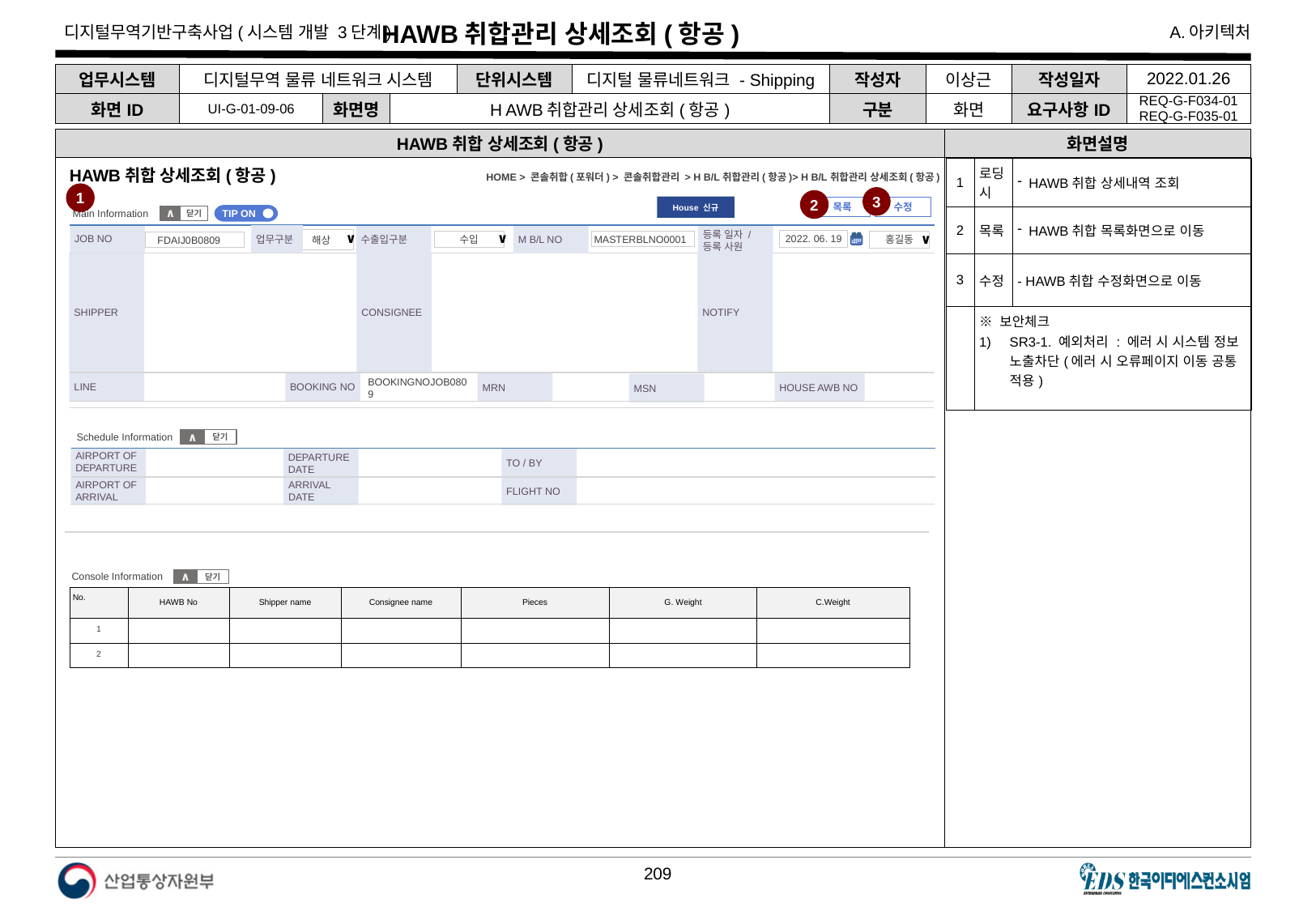

# HAWB취합관리 상세조회(항공)
| 업무시스템 | 디지털무역 물류 네트워크 시스템 |  |  | 단위시스템 | 디지털 물류네트워크 - Shipping | 작성자 | 이상근 | 작성일자 | 2022.01.26 |
| --- | --- | --- | --- | --- | --- | --- | --- | --- | --- |
| 화면ID | UI-G-01-09-06 | 화면명 | H AWB취합관리 상세조회(항공) |  |  | 구분 | 화면 | 요구사항ID | REQ-G-F034-01 REQ-G-F035-01 |
HAWB취합 상세조회(항공)

화면설명

| 1 | 로딩시 | HAWB취합 상세내역 조회 |
| --- | --- | --- |
| 2 | 목록 | HAWB취합 목록화면으로 이동 |
| 3 | 수정 | - HAWB취합 수정화면으로 이동 |
|  | ※ 보안체크 SR3-1. 예외처리 : 에러 시 시스템 정보 노출차단(에러 시 오류페이지 이동 공통 적용) |  |
HOME > 콘솔취합(포워더) > 콘솔취합관리 > H B/L취합관리(항공)> H B/L취합관리 상세조회(항공)
HAWB취합 상세조회(항공)
1
3
2
House 신규
목록
수정
Main Information
닫기
∧
TIP ON

JOB NO
수출입구분
M B/L NO
등록 일자 /
등록 사원
업무구분
해상
∨
2022. 06. 19

수입
∨
MASTERBLNO0001
홍길동
∨
FDAIJ0B0809
CONSIGNEE
SHIPPER
NOTIFY

LINE
BOOKING NO
MRN
HOUSE AWB NO
MSN

BOOKINGNOJOB0809
Schedule Information
닫기
∧
AIRPORT OF
DEPARTURE
TO / BY
DEPARTURE
DATE
ARRIVAL
DATE
AIRPORT OF
ARRIVAL
FLIGHT NO
Console Information
닫기
∧
| No. | HAWB No | Shipper name | Consignee name | Pieces | G. Weight | C.Weight |
| --- | --- | --- | --- | --- | --- | --- |
| 1 |  |  |  |  |  |  |
| 2 |  |  |  |  |  |  |